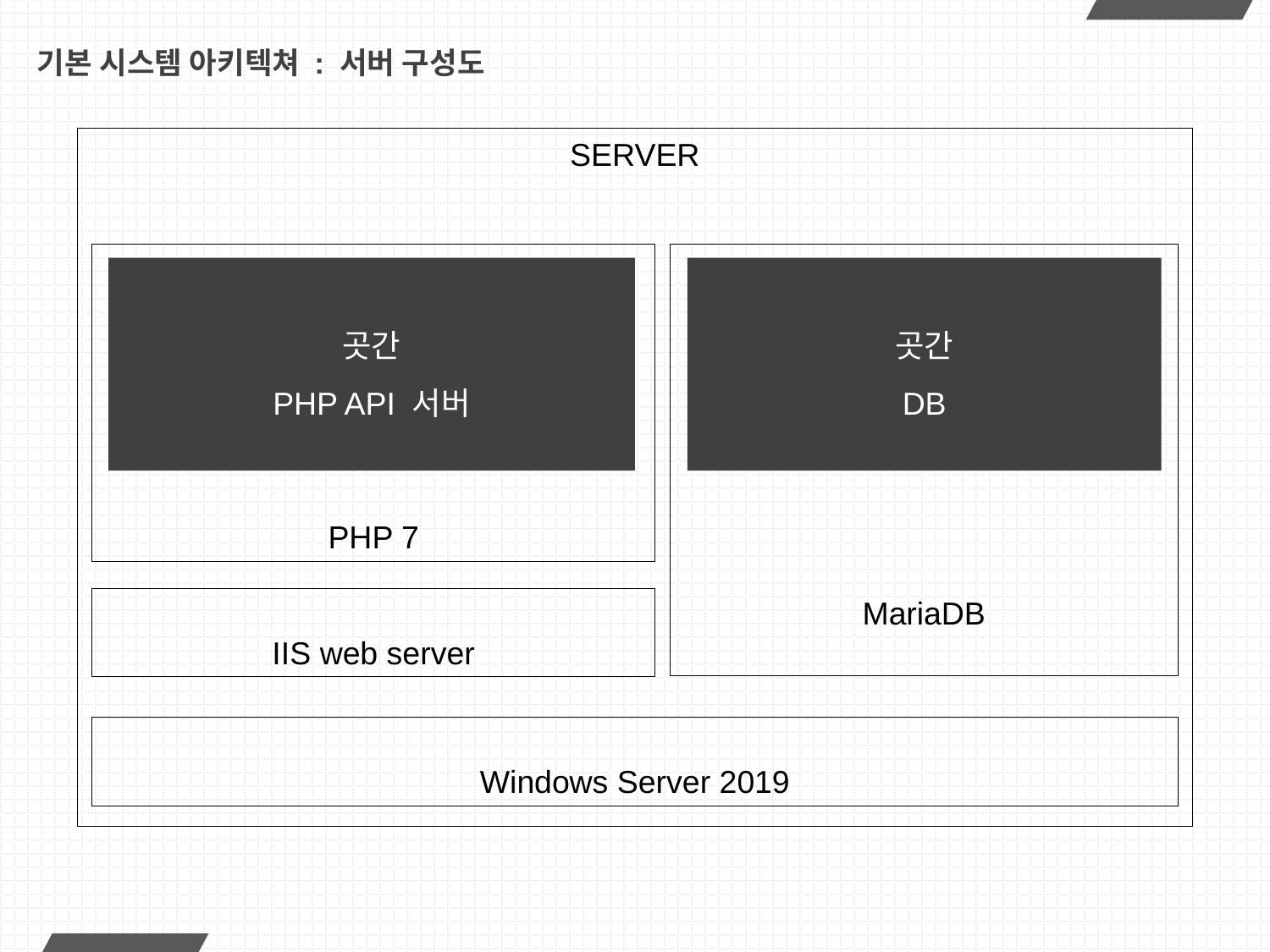

# 기본 시스템 아키텍쳐 : 서버 구성도
SERVER

MariaDB

PHP 7

곳간
PHP API 서버

곳간
DB

IIS web server

Windows Server 2019